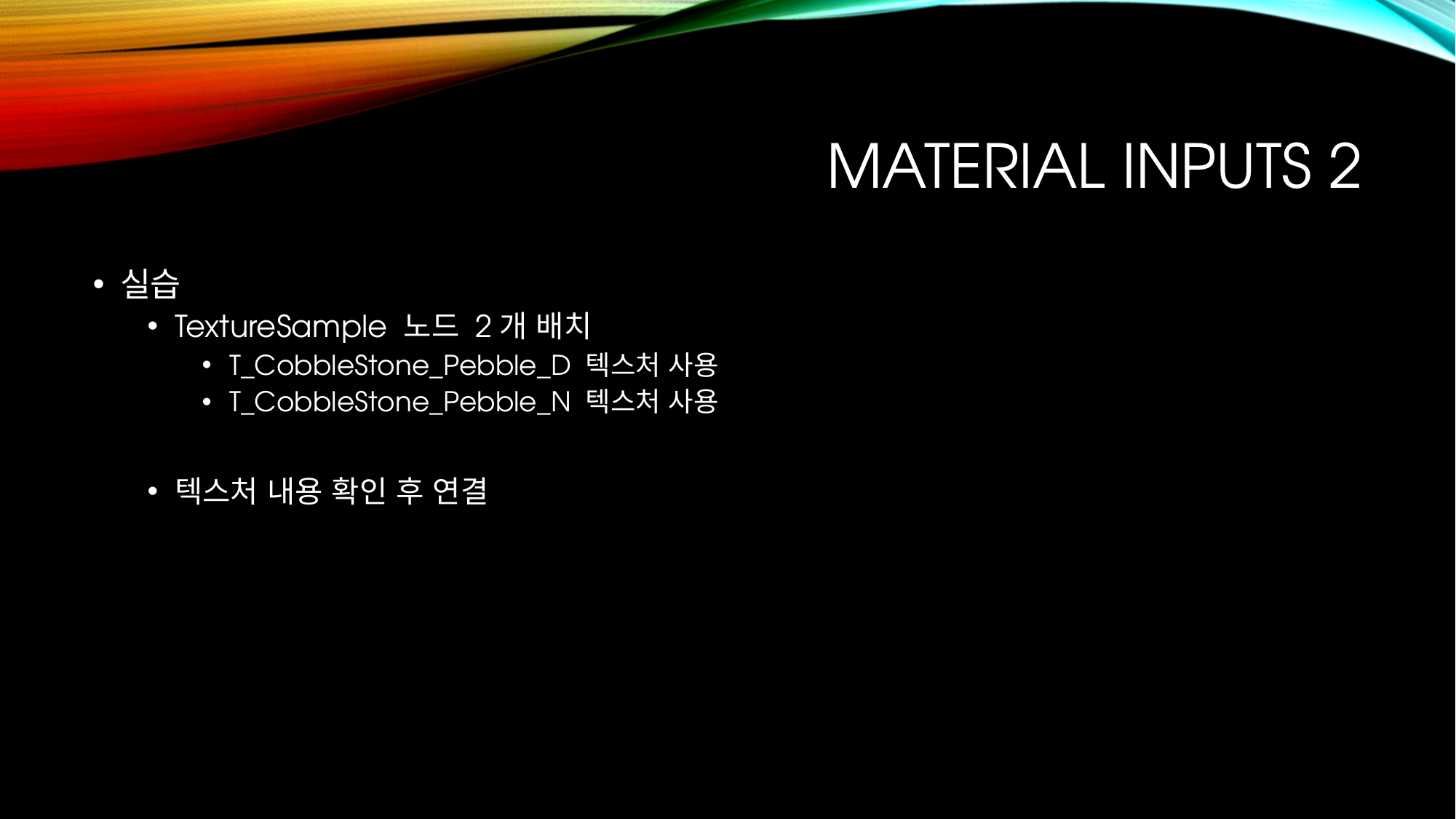

# Material Inputs 2
실습
TextureSample 노드 2개 배치
T_CobbleStone_Pebble_D 텍스처 사용
T_CobbleStone_Pebble_N 텍스처 사용

텍스처 내용 확인 후 연결